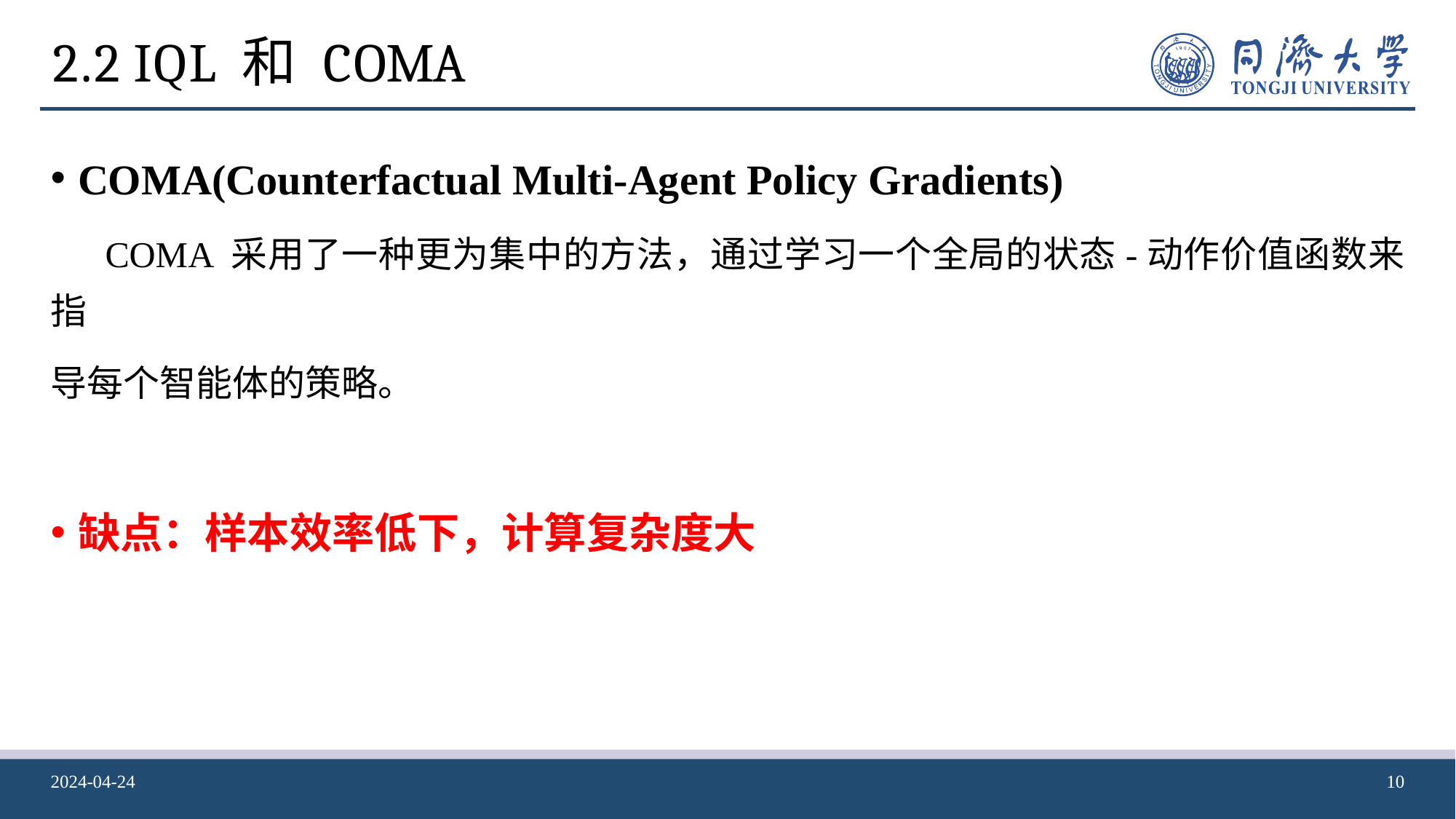

# 2.2 IQL 和 COMA
COMA(Counterfactual Multi-Agent Policy Gradients)
COMA 采用了一种更为集中的方法，通过学习一个全局的状态-动作价值函数来指
导每个智能体的策略。

缺点：样本效率低下，计算复杂度大

2024-04-24
10